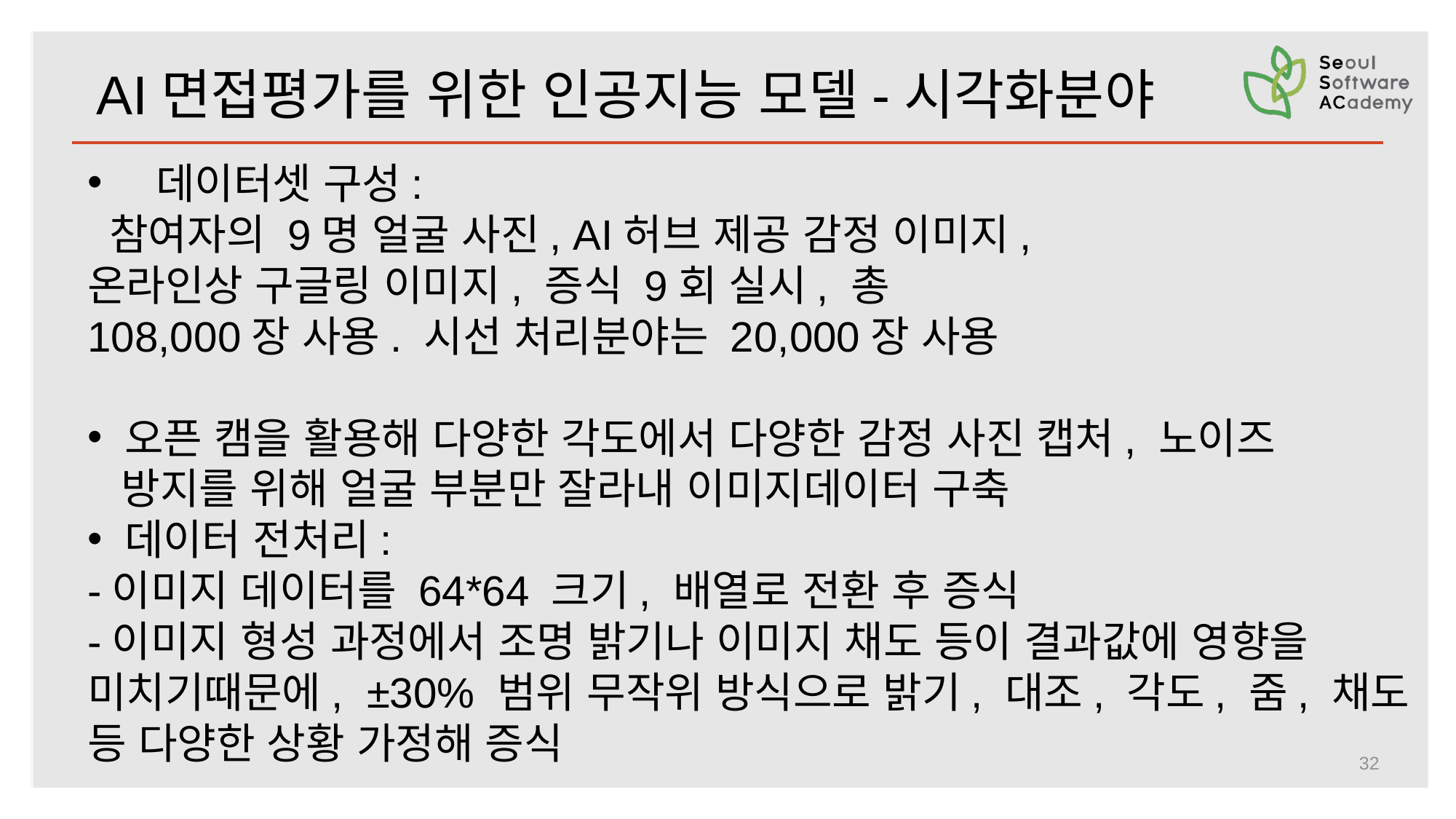

AI면접평가를 위한 인공지능 모델-시각화분야
데이터셋 구성:
 참여자의 9명 얼굴 사진, AI허브 제공 감정 이미지,
온라인상 구글링 이미지, 증식 9회 실시, 총
108,000장 사용. 시선 처리분야는 20,000장 사용

 오픈 캠을 활용해 다양한 각도에서 다양한 감정 사진 캡처, 노이즈
  방지를 위해 얼굴 부분만 잘라내 이미지데이터 구축
 데이터 전처리:
-이미지 데이터를 64*64 크기, 배열로 전환 후 증식
-이미지 형성 과정에서 조명 밝기나 이미지 채도 등이 결과값에 영향을 미치기때문에,  ±30% 범위 무작위 방식으로 밝기, 대조, 각도, 줌, 채도 등 다양한 상황 가정해 증식

32